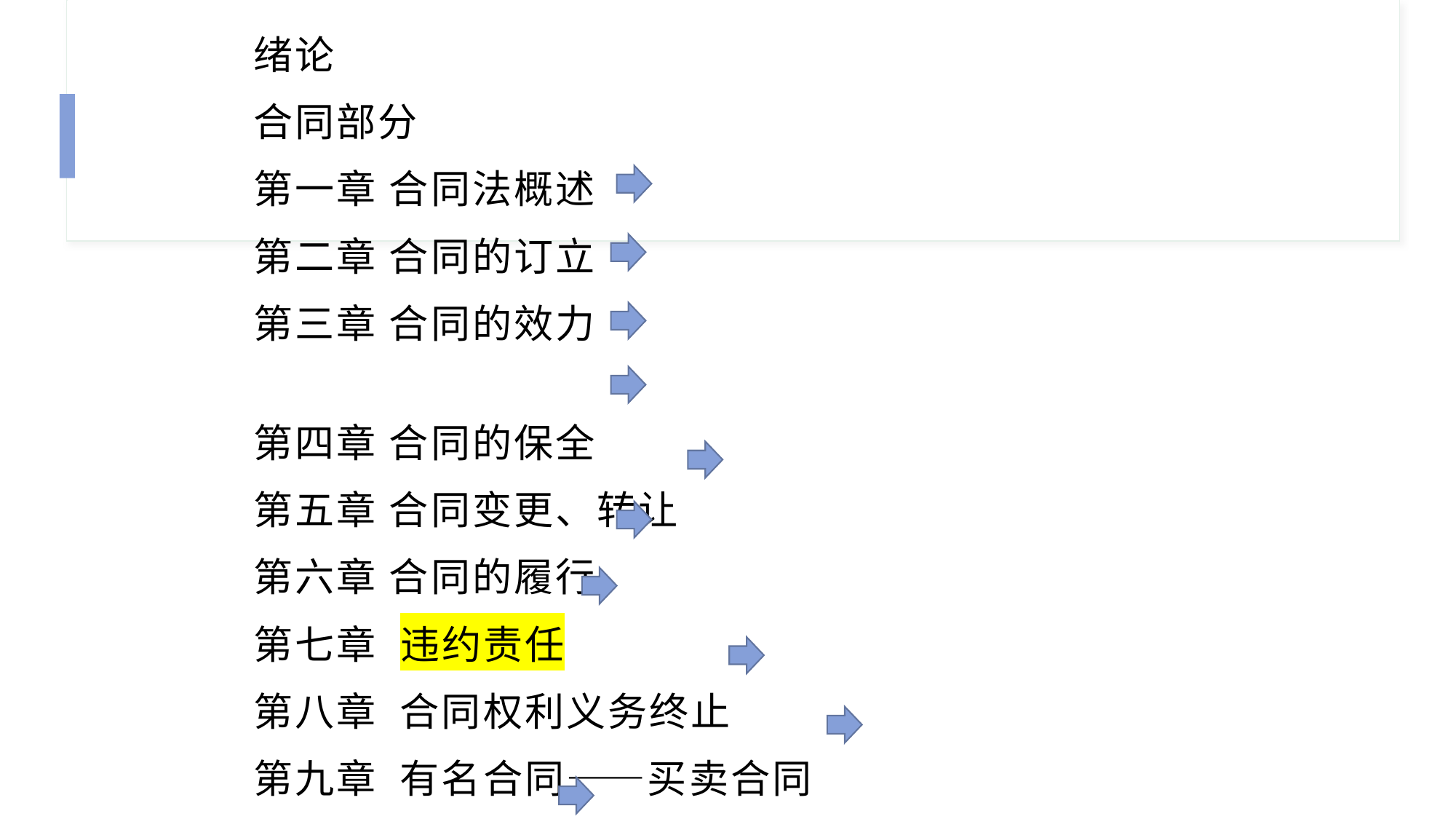

绪论
合同部分
第一章 合同法概述
第二章 合同的订立
第三章 合同的效力
第四章 合同的保全
第五章 合同变更、转让
第六章 合同的履行
第七章  违约责任
第八章  合同权利义务终止
第九章  有名合同——买卖合同
第十章  准合同